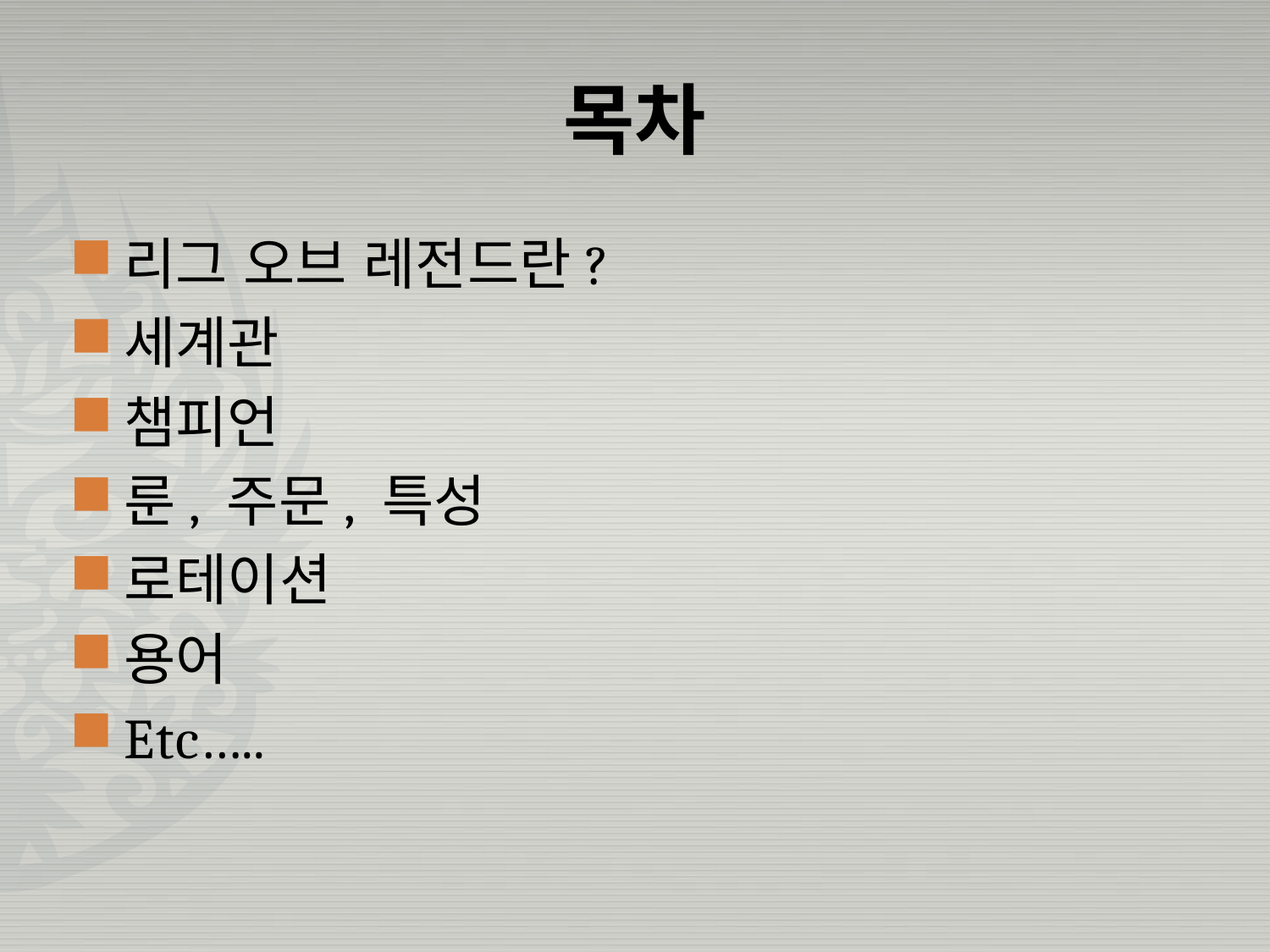

# 목차
리그 오브 레전드란?
세계관
챔피언
룬, 주문, 특성
로테이션
용어
Etc…..